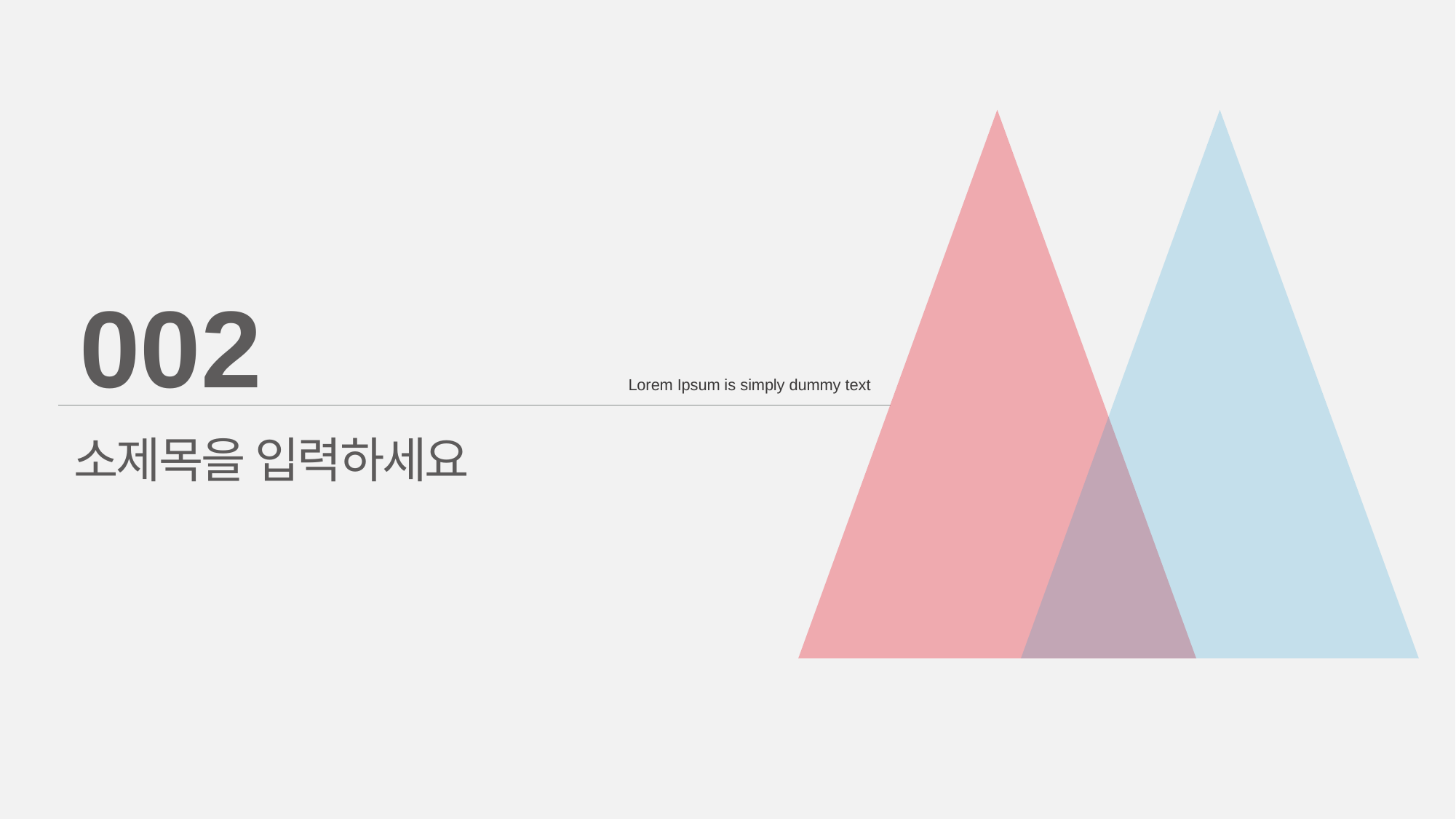

002
Lorem Ipsum is simply dummy text
소제목을 입력하세요